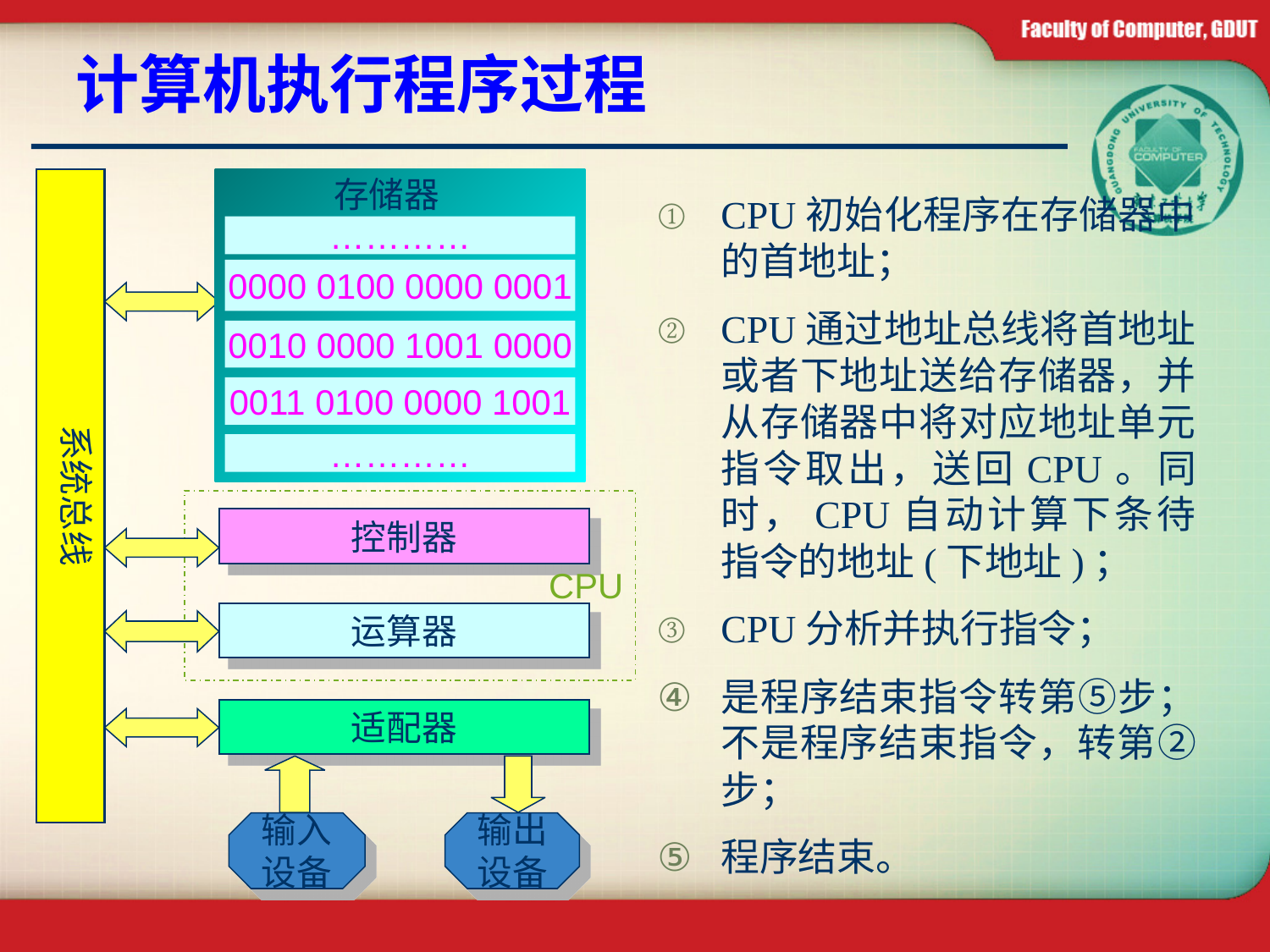

# 计算机执行程序过程
存储器
系统总线

…………
0000 0100 0000 0001

0010 0000 1001 0000
0011 0100 0000 1001
CPU
…………

控制器

CPU
运算器

适配器

输入
设备
输出
设备
CPU初始化程序在存储器中的首地址；
CPU通过地址总线将首地址或者下地址送给存储器，并从存储器中将对应地址单元指令取出，送回CPU。同时，CPU自动计算下条待指令的地址(下地址)；
CPU分析并执行指令；
是程序结束指令转第⑤步；不是程序结束指令，转第②步；
程序结束。